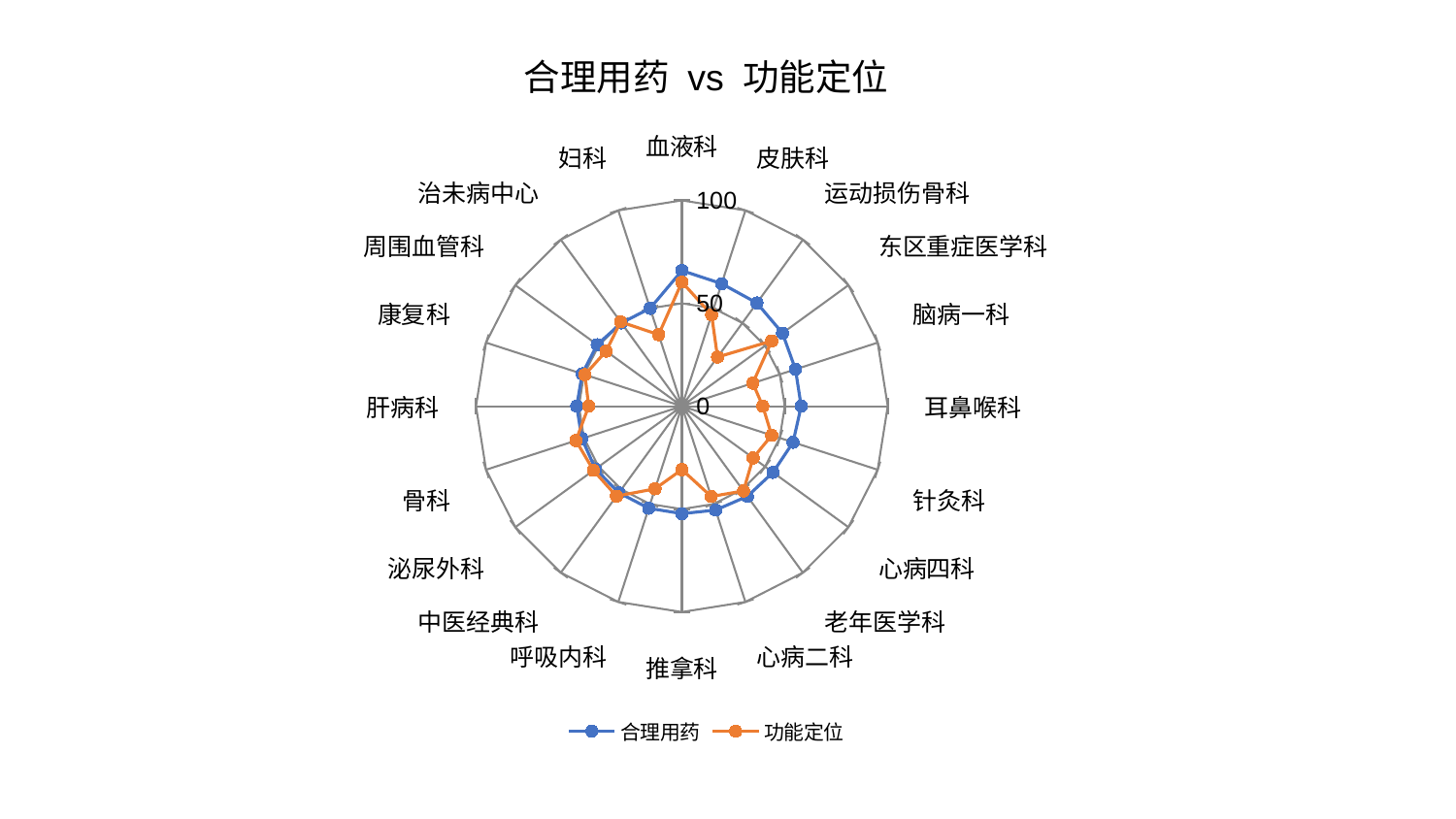

### Chart: 合理用药 vs 功能定位

| Category | 合理用药 | 功能定位 |
|---|---|---|
| 血液科 | 65.89526001745492 | 60.317663084567485 |
| 皮肤科 | 62.602919790978376 | 46.76226634389586 |
| 运动损伤骨科 | 62.004778141130515 | 29.49813535242157 |
| 东区重症医学科 | 60.418948706555796 | 53.96315066492209 |
| 脑病一科 | 58.031045252733506 | 36.2403095513281 |
| 耳鼻喉科 | 57.976760334749905 | 39.325697808551645 |
| 针灸科 | 56.810050234347564 | 45.88885025600194 |
| 心病四科 | 54.71515900307318 | 42.774482485698876 |
| 老年医学科 | 54.1589397558921 | 50.90216128303733 |
| 心病二科 | 53.07960247488411 | 46.13917654586352 |
| 推拿科 | 52.21526220094885 | 30.811461214586217 |
| 呼吸内科 | 52.136443008345736 | 42.210967071881 |
| 中医经典科 | 52.016446096100914 | 54.04830111858524 |
| 泌尿外科 | 51.897472583656295 | 53.08973906130523 |
| 骨科 | 51.06385518986239 | 54.124259563305635 |
| 肝病科 | 51.06333020363061 | 45.25783401536412 |
| 康复科 | 50.92218119574676 | 49.52406733925882 |
| 周围血管科 | 50.82724970869987 | 45.505006240720625 |
| 治未病中心 | 50.003630184654654 | 50.63524120244914 |
| 妇科 | 49.98118839572797 | 36.54826371621003 |
57